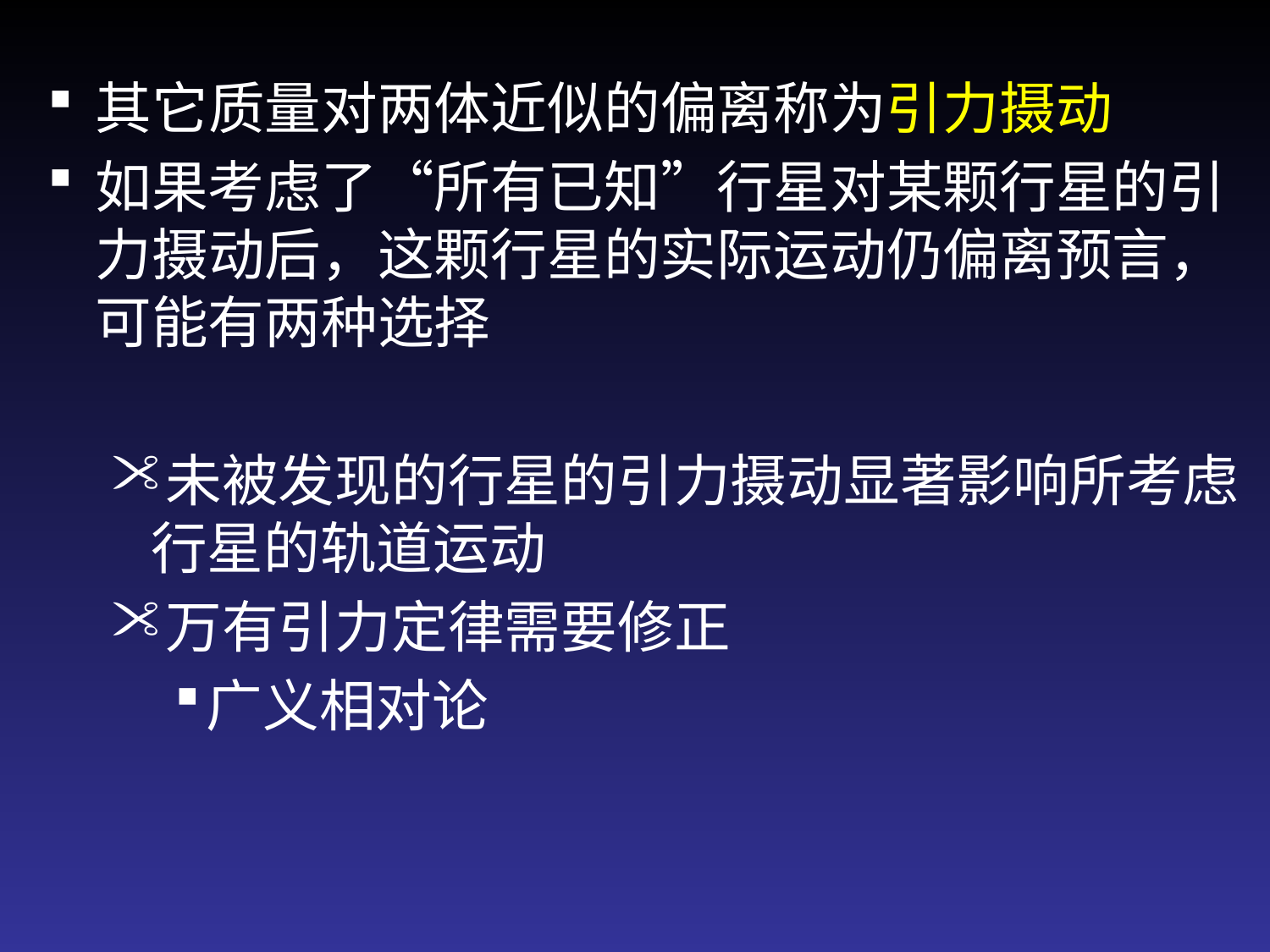

其它质量对两体近似的偏离称为引力摄动
如果考虑了“所有已知”行星对某颗行星的引力摄动后，这颗行星的实际运动仍偏离预言，可能有两种选择

未被发现的行星的引力摄动显著影响所考虑行星的轨道运动
万有引力定律需要修正
广义相对论